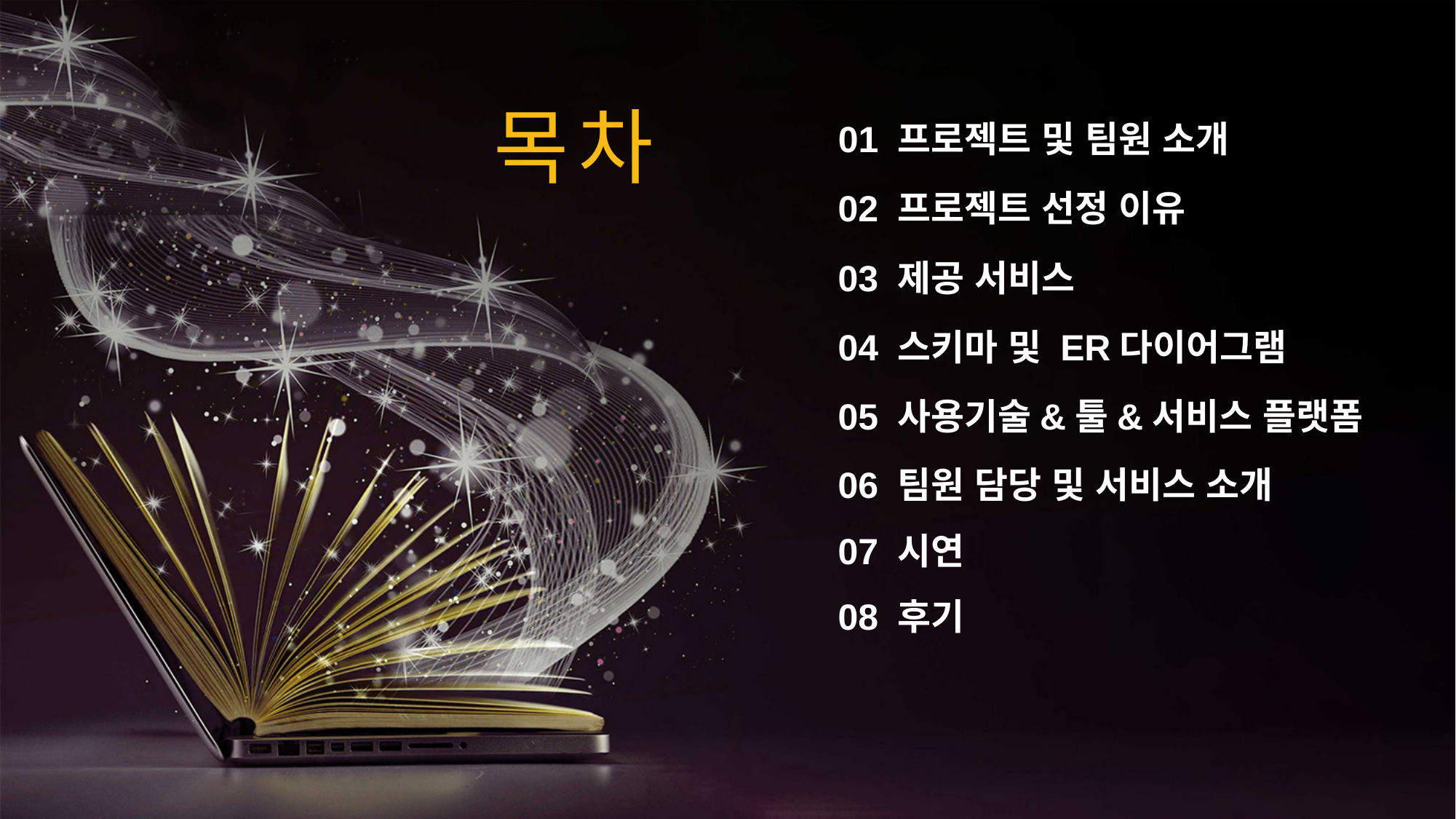

목차
01 프로젝트 및 팀원 소개
02 프로젝트 선정 이유
03 제공 서비스
04 스키마 및 ER다이어그램
05 사용기술&툴&서비스 플랫폼
06 팀원 담당 및 서비스 소개
07 시연
08 후기